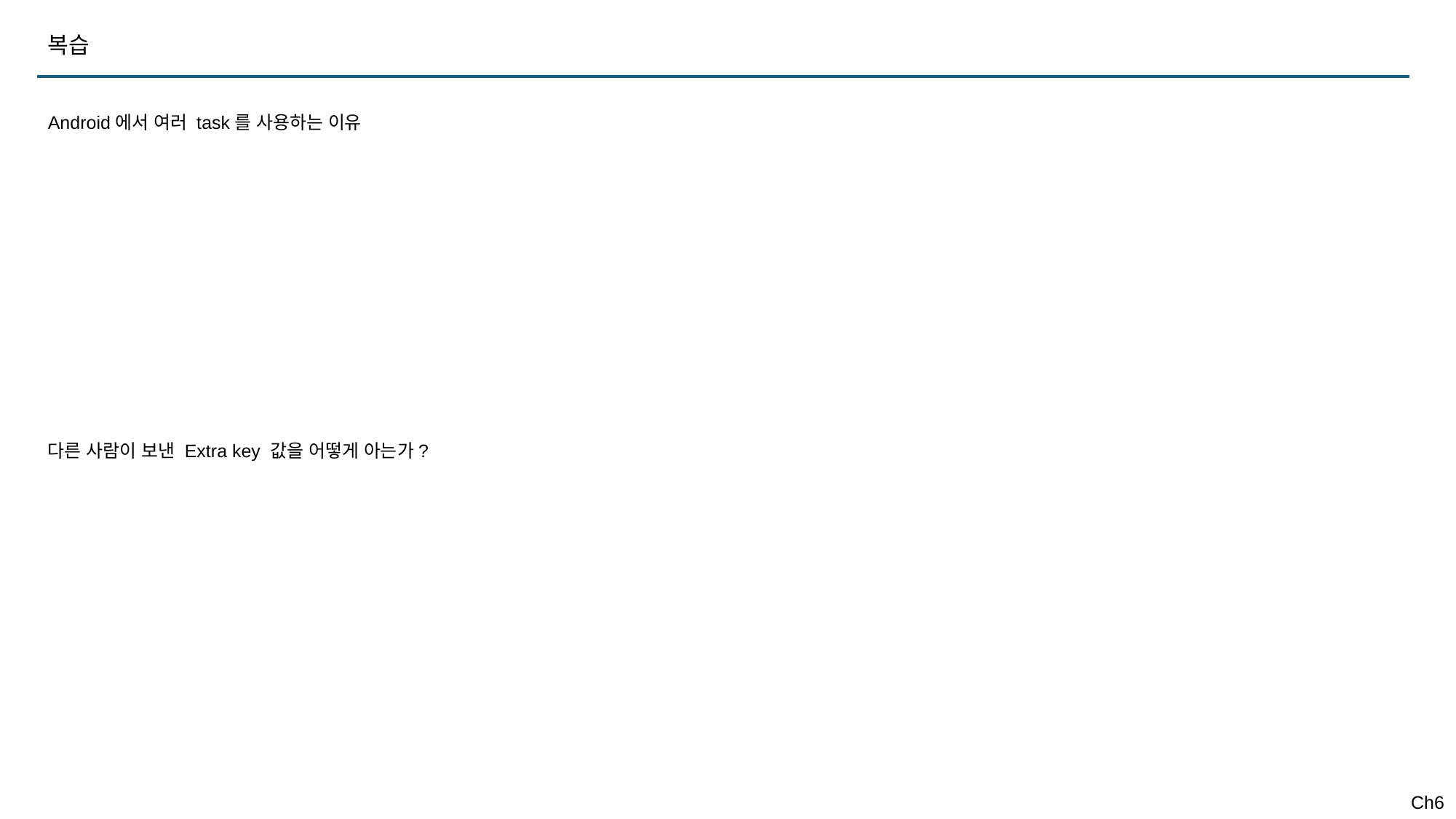

복습
Android에서 여러 task를 사용하는 이유
다른 사람이 보낸 Extra key 값을 어떻게 아는가?
Ch6